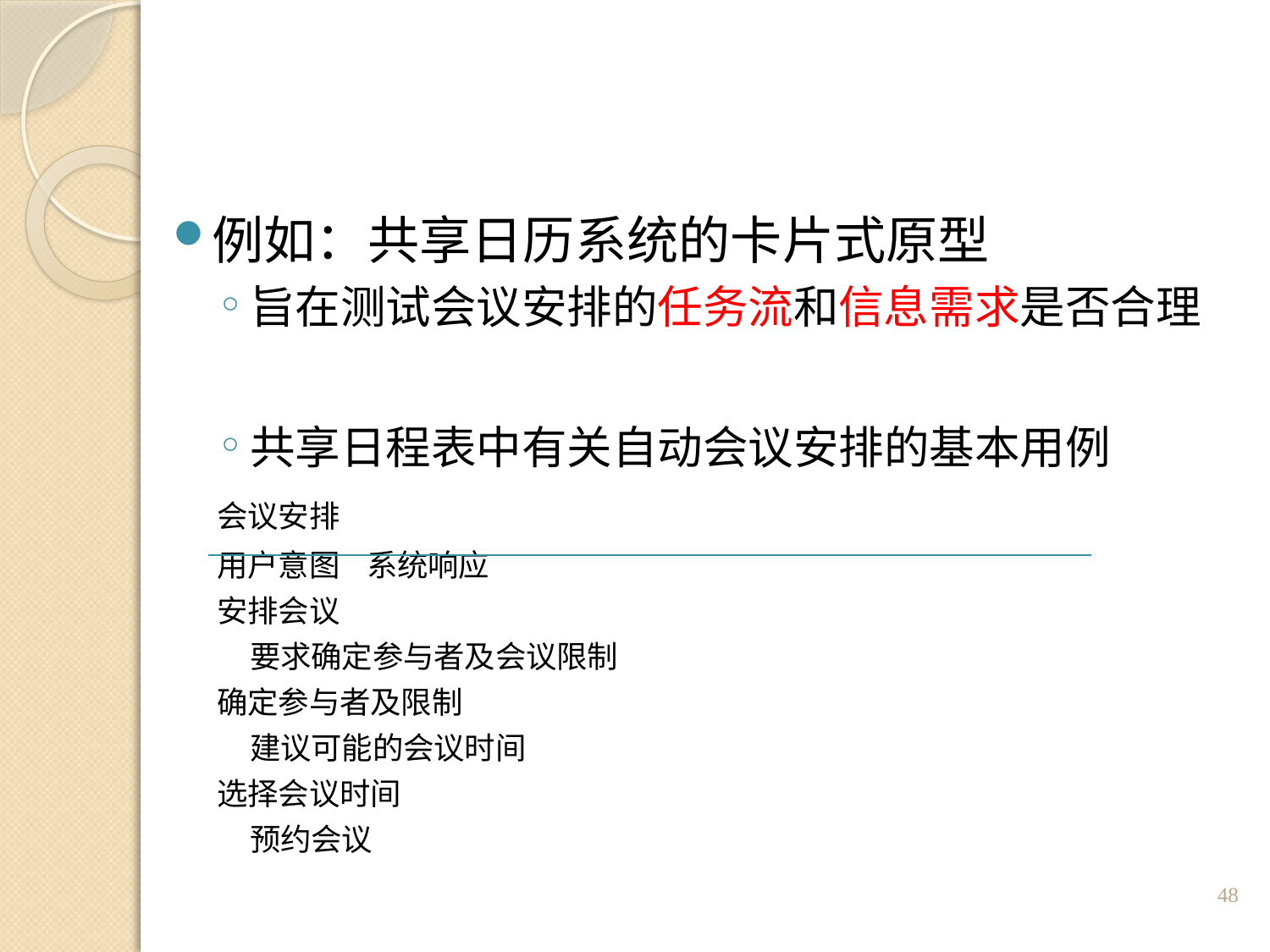

#
例如：共享日历系统的卡片式原型
旨在测试会议安排的任务流和信息需求是否合理

共享日程表中有关自动会议安排的基本用例
会议安排
用户意图			系统响应
安排会议
					要求确定参与者及会议限制
确定参与者及限制
					建议可能的会议时间
选择会议时间
					预约会议
48